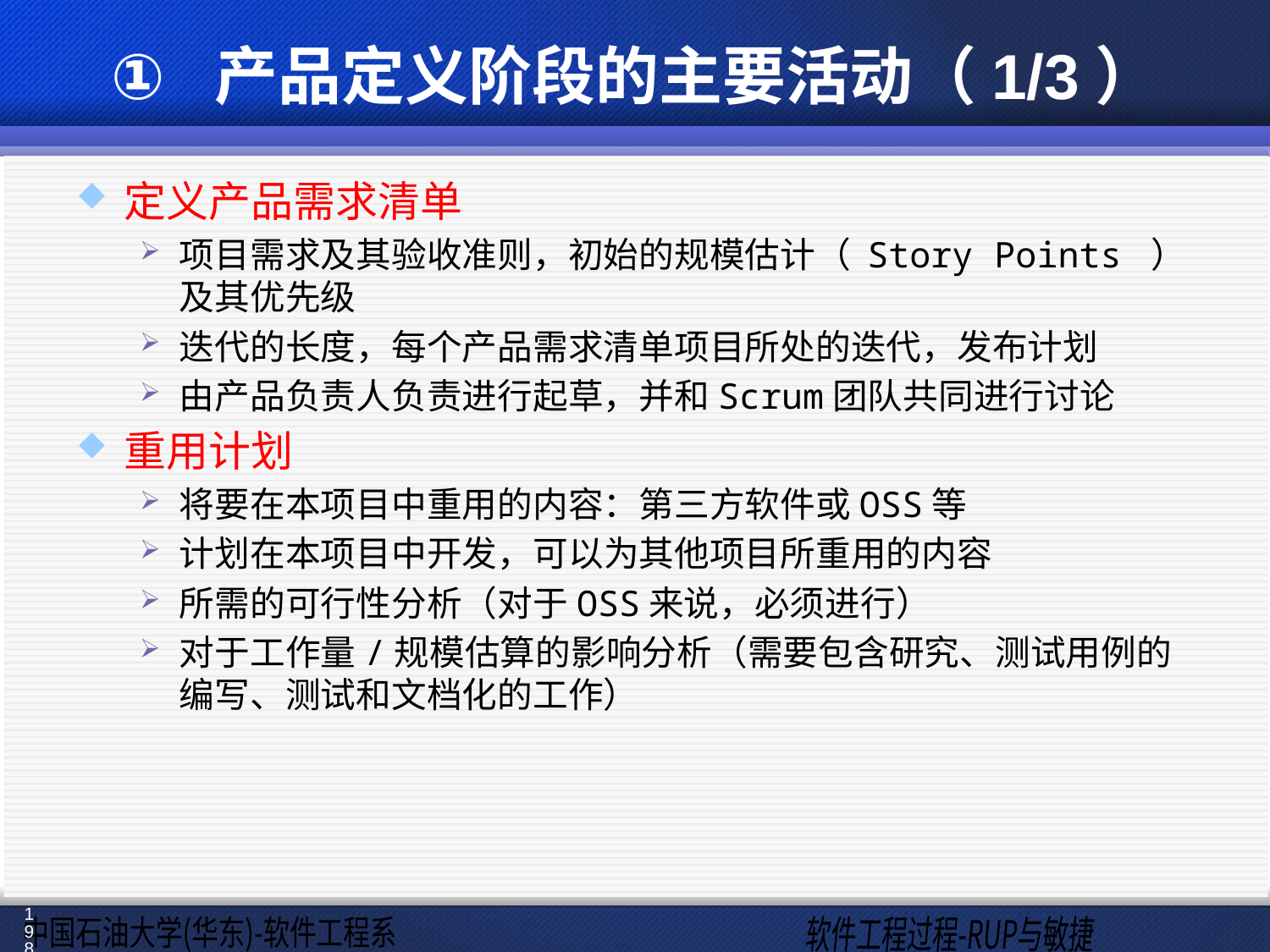

# 产品定义阶段的主要活动（1/3）
定义产品需求清单
项目需求及其验收准则，初始的规模估计（ Story Points ）及其优先级
迭代的长度，每个产品需求清单项目所处的迭代，发布计划
由产品负责人负责进行起草，并和Scrum团队共同进行讨论
重用计划
将要在本项目中重用的内容：第三方软件或OSS等
计划在本项目中开发，可以为其他项目所重用的内容
所需的可行性分析（对于OSS来说，必须进行）
对于工作量/规模估算的影响分析（需要包含研究、测试用例的编写、测试和文档化的工作）
198